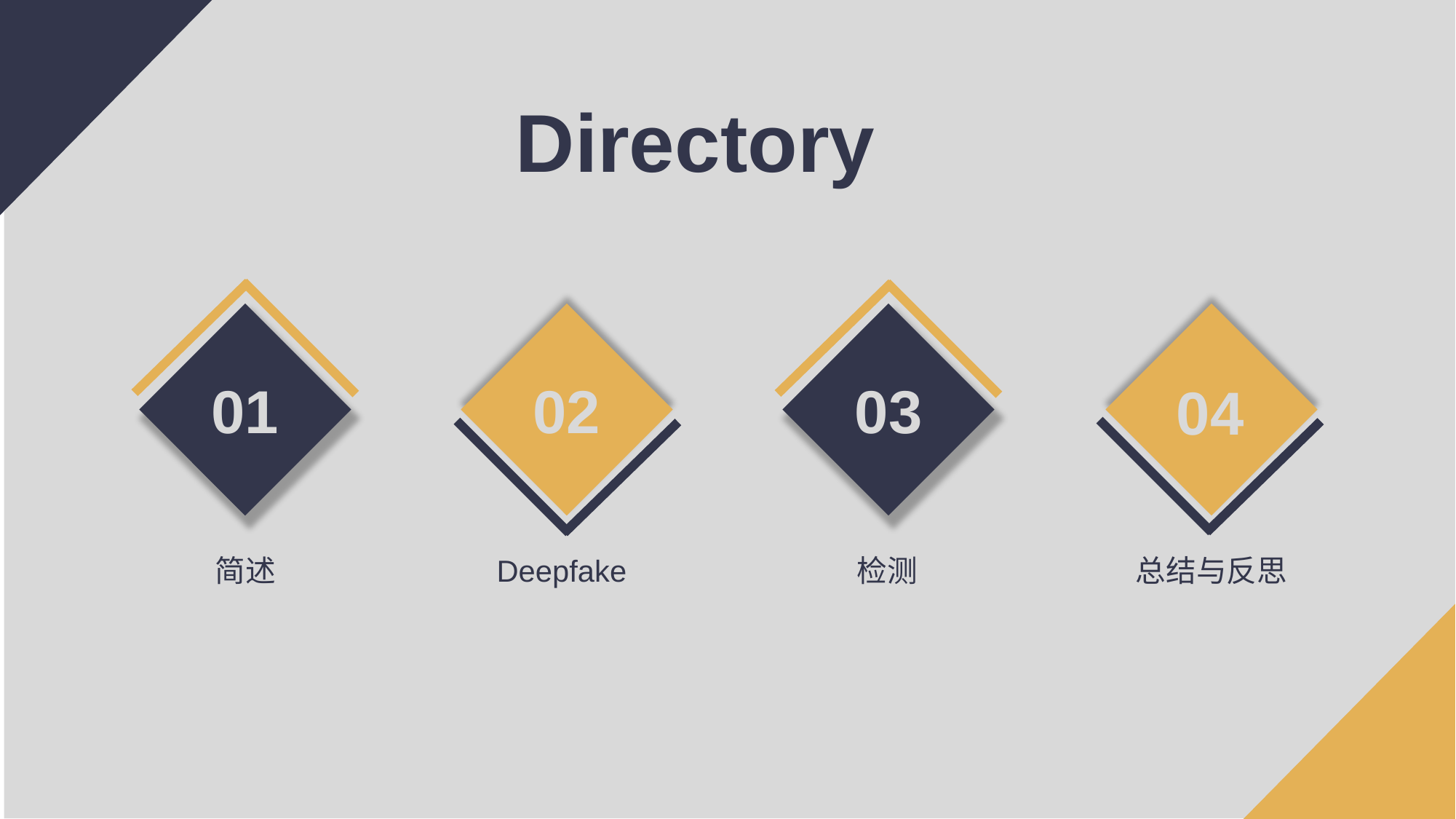

Directory

03
01
02
04
简述
Deepfake
检测
总结与反思